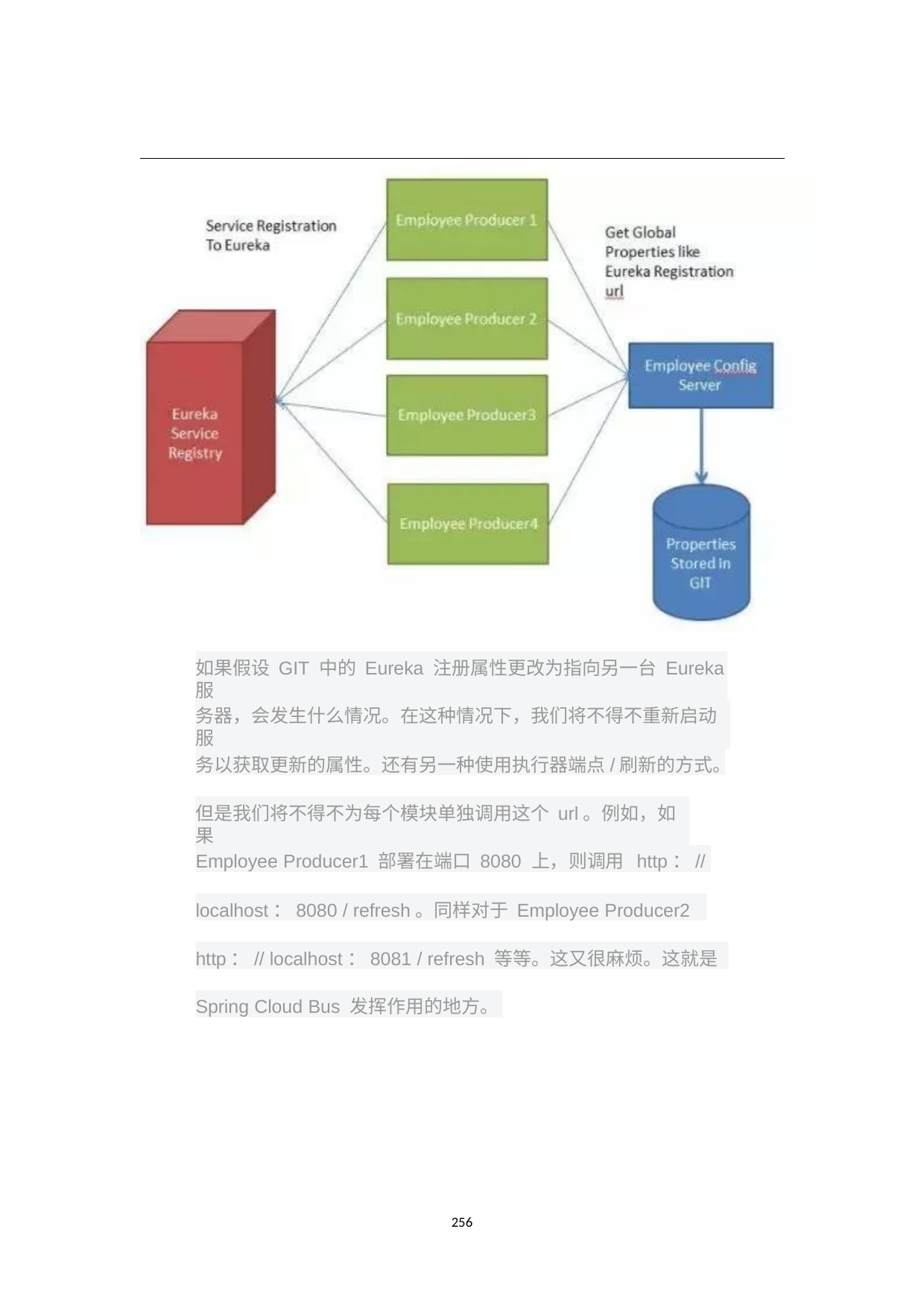

如果假设 GIT 中的 Eureka 注册属性更改为指向另一台 Eureka 服
务器，会发生什么情况。在这种情况下，我们将不得不重新启动服
务以获取更新的属性。还有另一种使用执行器端点/刷新的方式。
但是我们将不得不为每个模块单独调用这个 url。例如，如果
Employee Producer1 部署在端口 8080 上，则调用 http：//
localhost：8080 / refresh。同样对于 Employee Producer2
http：// localhost：8081 / refresh 等等。这又很麻烦。这就是
Spring Cloud Bus 发挥作用的地方。
256